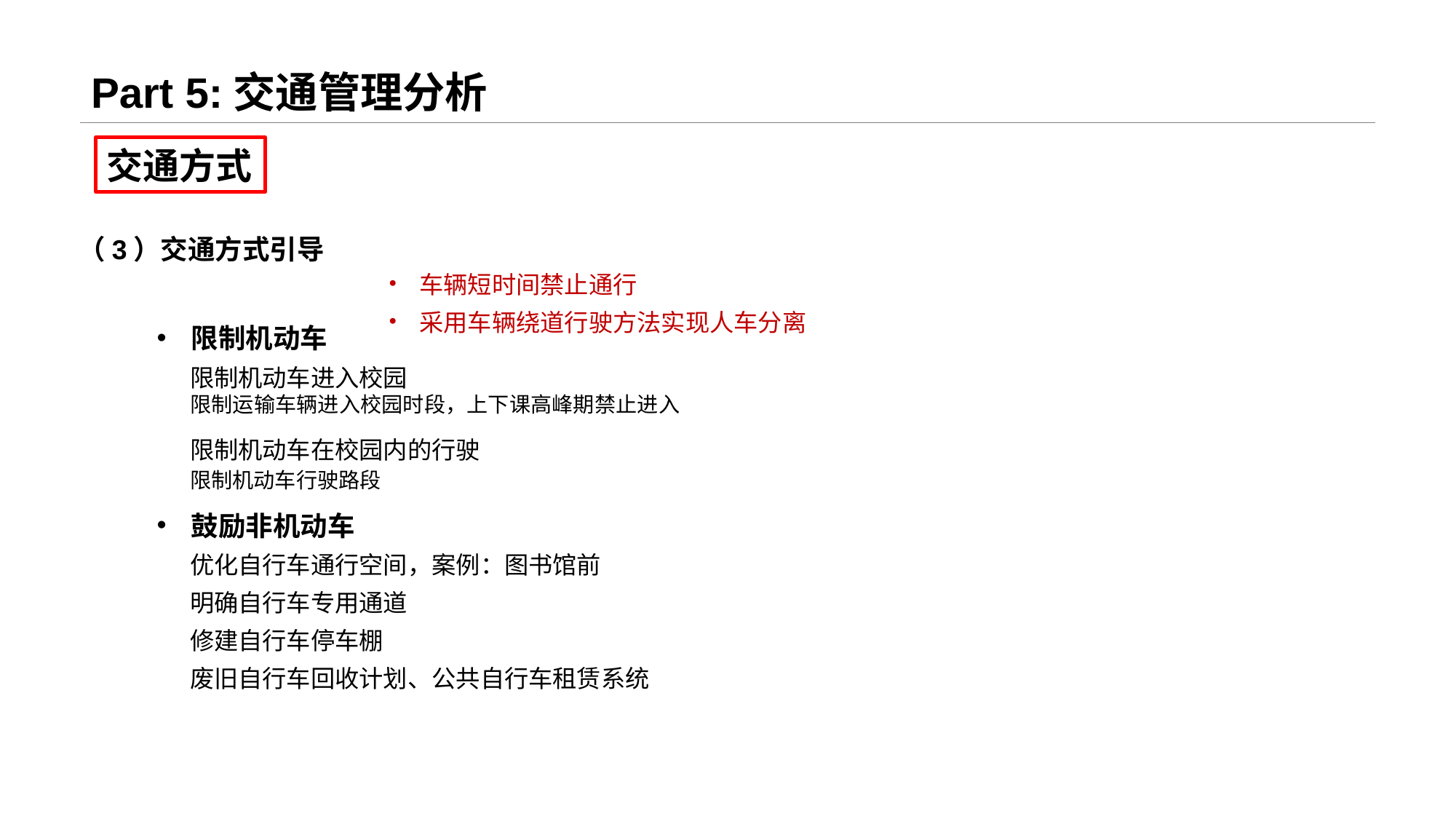

Part 5:交通管理分析
交通方式
（3）交通方式引导
• 车辆短时间禁止通行
• 采用车辆绕道行驶方法实现人车分离
限制机动车
     限制机动车进入校园
      限制运输车辆进入校园时段，上下课高峰期禁止进入
     限制机动车在校园内的行驶
     限制机动车行驶路段
鼓励非机动车
     优化自行车通行空间，案例：图书馆前
     明确自行车专用通道
     修建自行车停车棚
     废旧自行车回收计划、公共自行车租赁系统